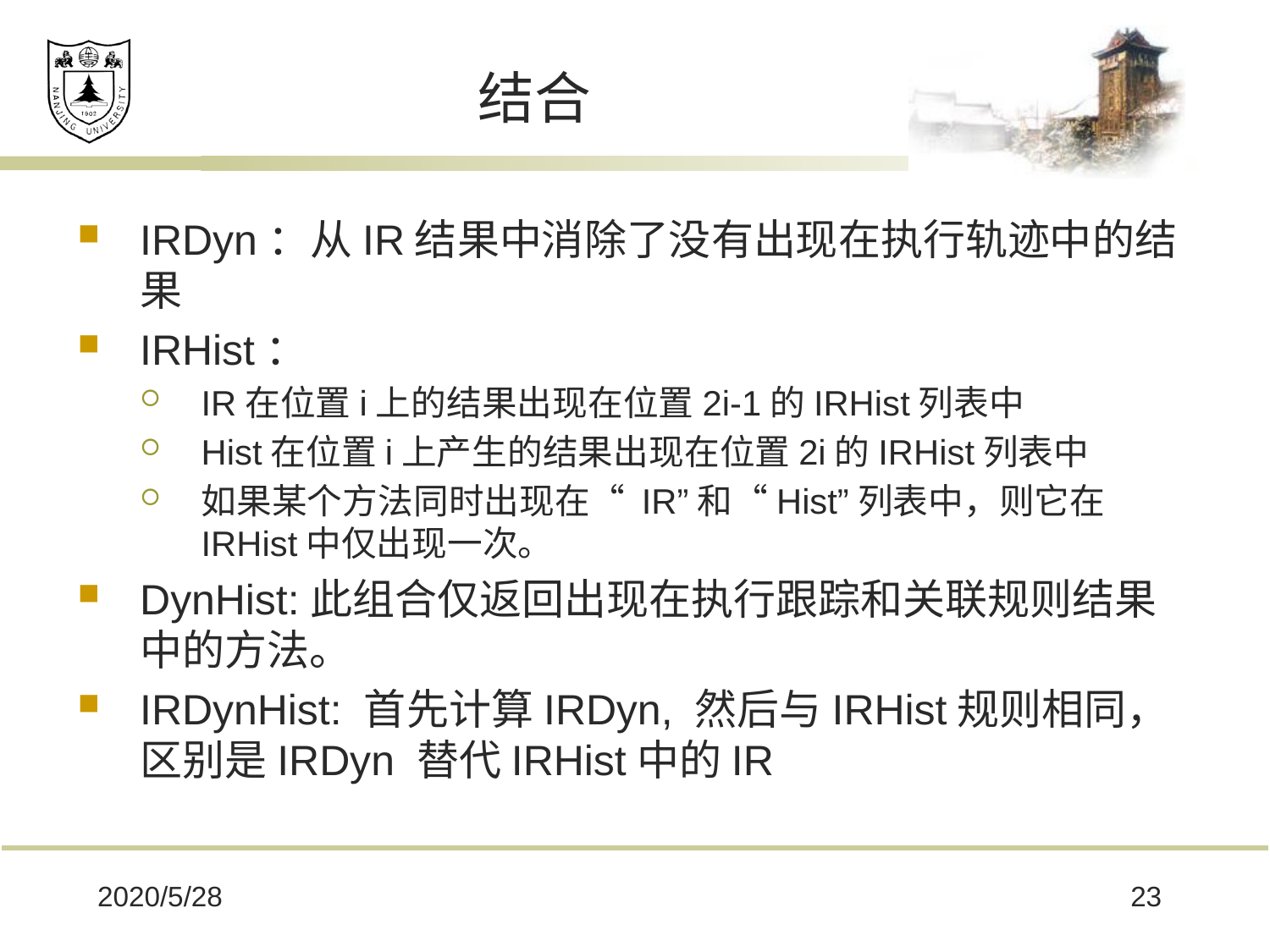

# 结合
IRDyn：从IR结果中消除了没有出现在执行轨迹中的结果
IRHist：
IR在位置i上的结果出现在位置2i-1的IRHist列表中
Hist在位置i上产生的结果出现在位置2i的IRHist列表中
如果某个方法同时出现在“ IR”和“Hist”列表中，则它在IRHist中仅出现一次。
DynHist:此组合仅返回出现在执行跟踪和关联规则结果中的方法。
IRDynHist: 首先计算IRDyn, 然后与IRHist规则相同，区别是IRDyn 替代IRHist中的IR
2020/5/28
23